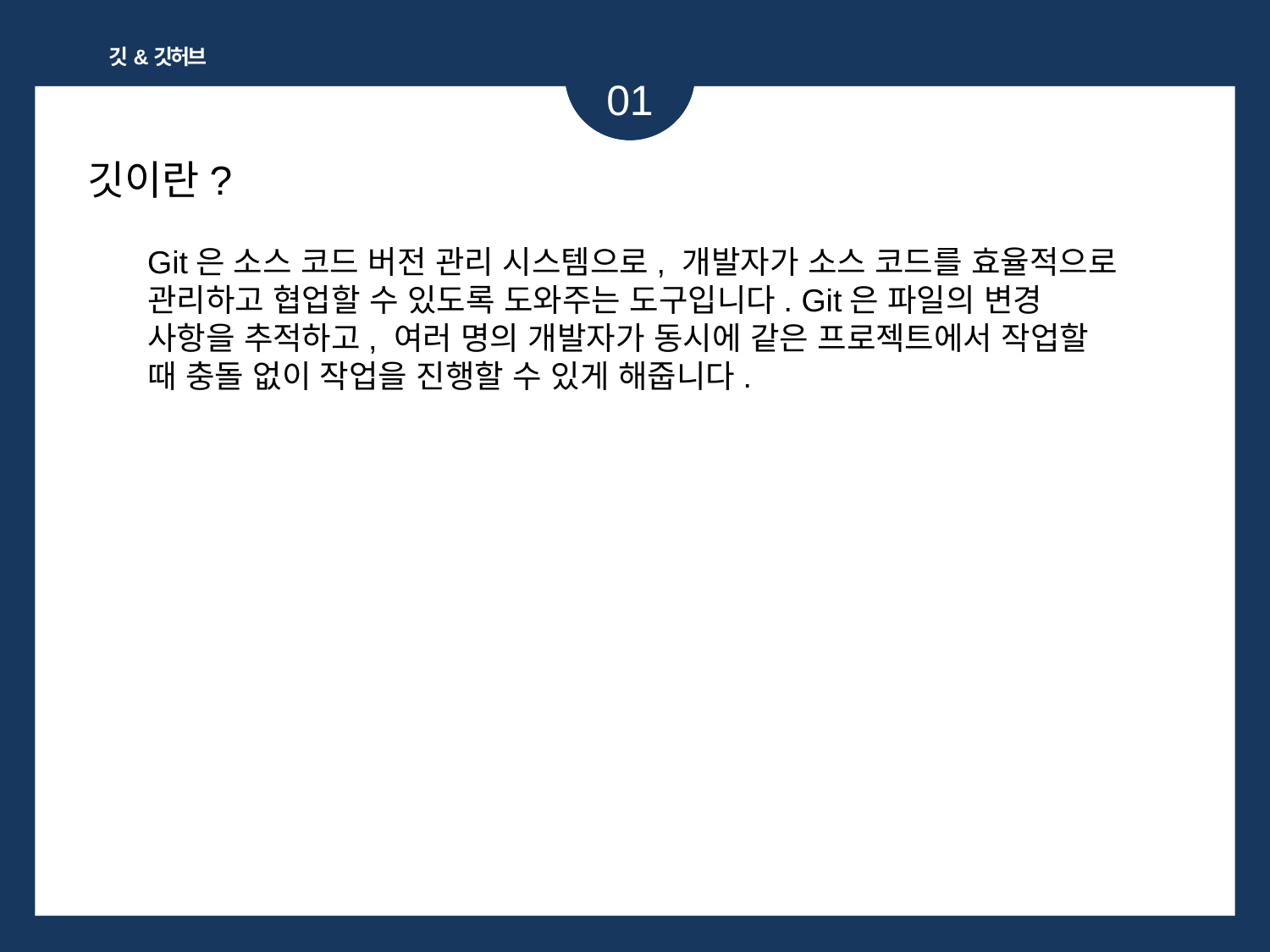

깃&깃허브
01
깃이란?
Git은 소스 코드 버전 관리 시스템으로, 개발자가 소스 코드를 효율적으로 관리하고 협업할 수 있도록 도와주는 도구입니다. Git은 파일의 변경 사항을 추적하고, 여러 명의 개발자가 동시에 같은 프로젝트에서 작업할 때 충돌 없이 작업을 진행할 수 있게 해줍니다.